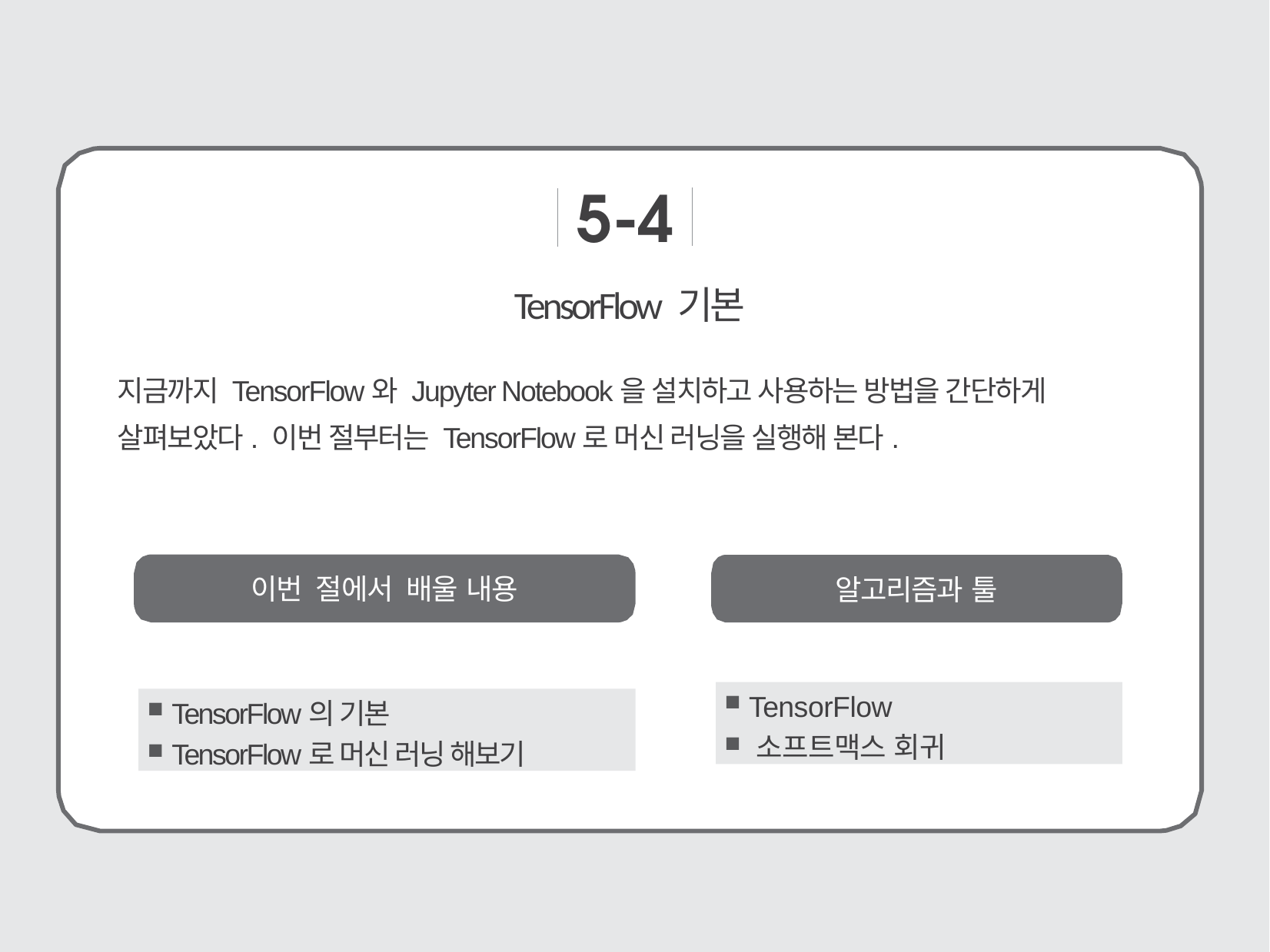

5-4

# TensorFlow 기본

지금까지 TensorFlow와 Jupyter Notebook을 설치하고 사용하는 방법을 간단하게 살펴보았다. 이번 절부터는 TensorFlow로 머신 러닝을 실행해 본다.
이번  절에서  배울 내용
알고리즘과 툴
 TensorFlow
 소프트맥스 회귀
 TensorFlow의 기본
 TensorFlow로 머신 러닝 해보기